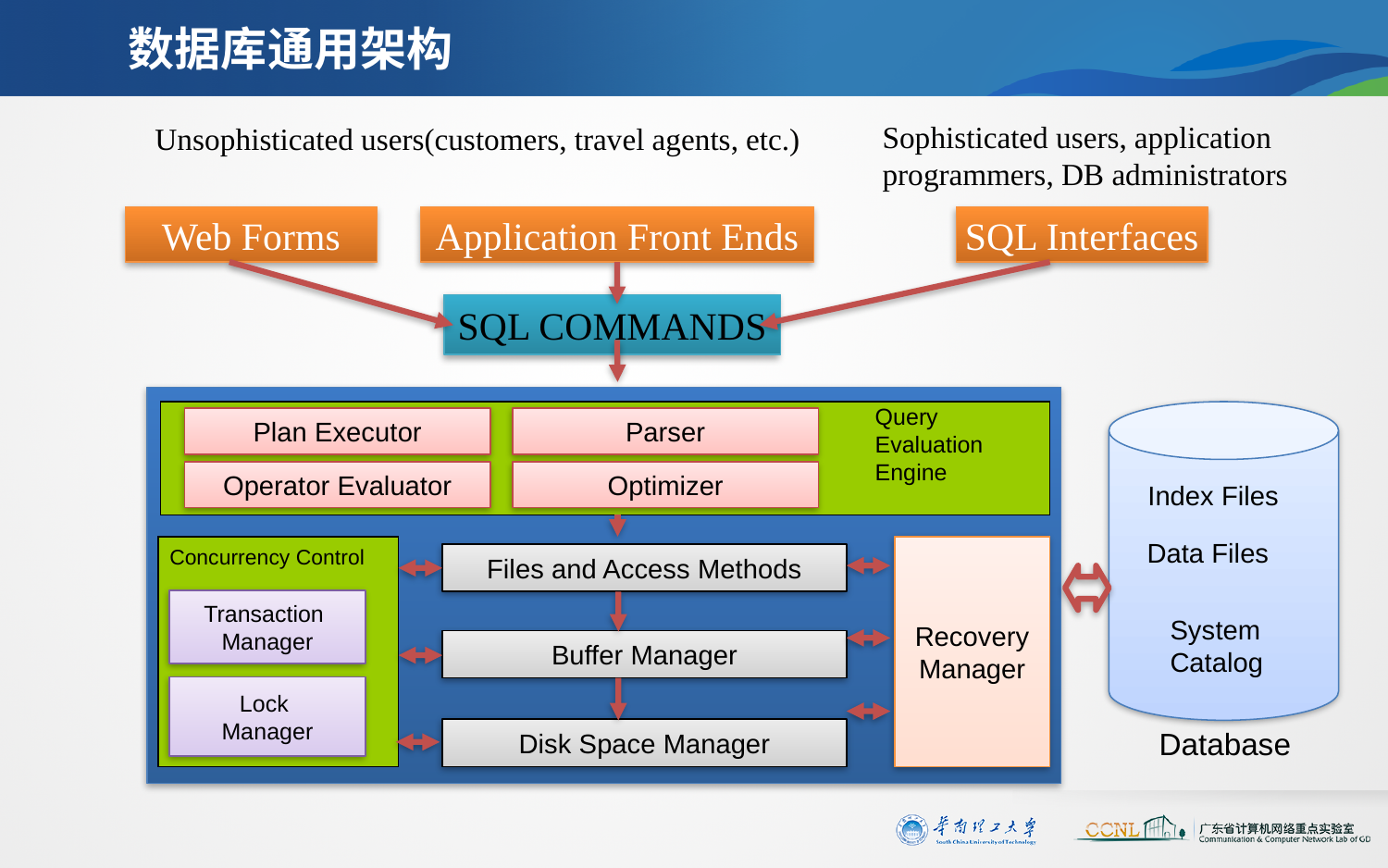

# 数据库通用架构
Sophisticated users, application programmers, DB administrators
Unsophisticated users(customers, travel agents, etc.)
Web Forms
Application Front Ends
SQL Interfaces

SQL COMMANDS

Query
Evaluation
Engine

Plan Executor
Parser
Operator Evaluator
Optimizer
Index Files

Data Files
Concurrency Control

Recovery
Manager
Files and Access Methods

Transaction
Manager

System
Catalog
Buffer Manager

Lock
Manager

Database
Disk Space Manager